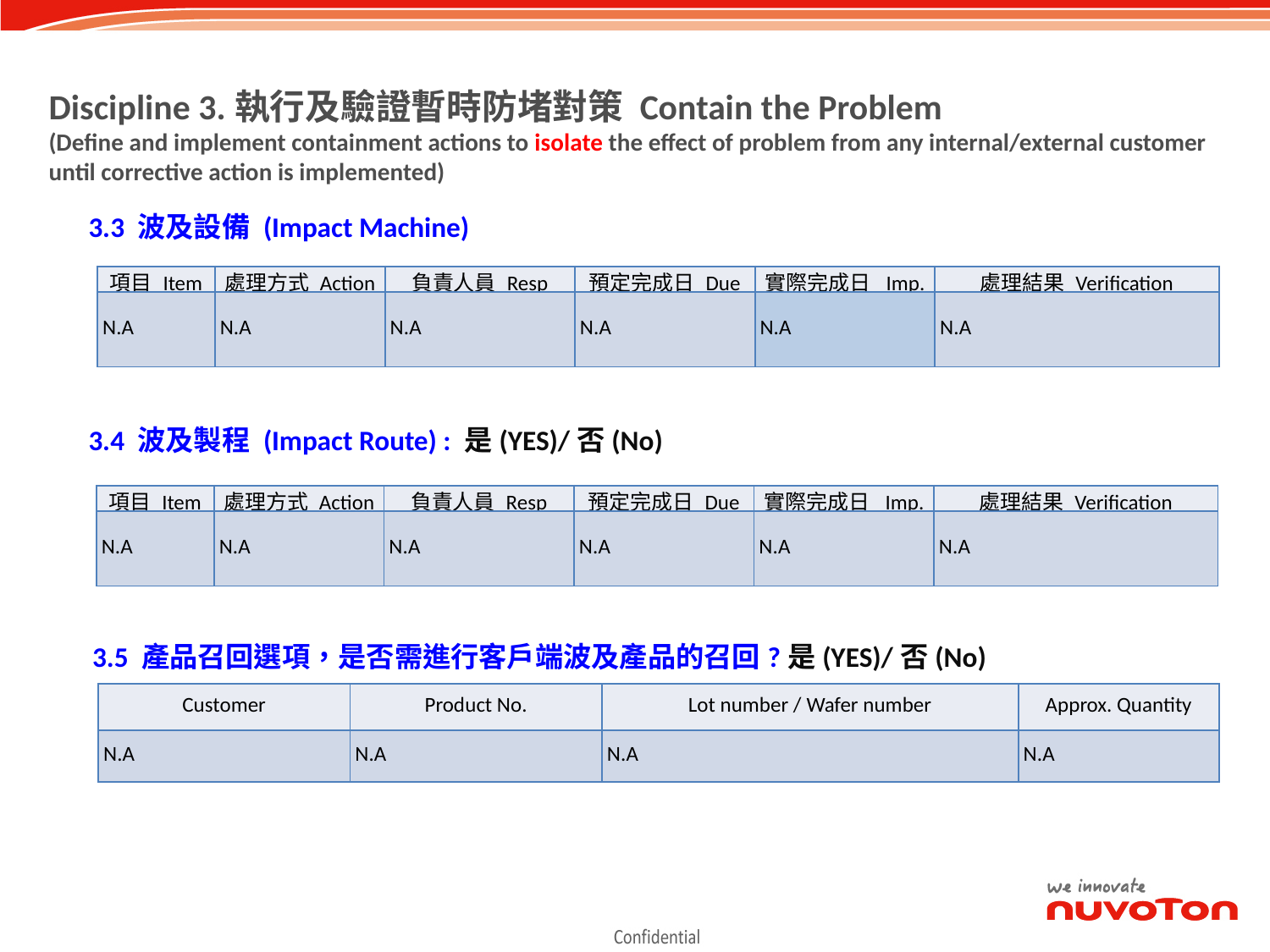

Discipline 3.執行及驗證暫時防堵對策 Contain the Problem
(Define and implement containment actions to isolate the effect of problem from any internal/external customer until corrective action is implemented)
3.3 波及設備 (Impact Machine)
| 項目 Item | 處理方式 Action | 負責人員 Resp | 預定完成日 Due | 實際完成日 Imp. | 處理結果 Verification |
| --- | --- | --- | --- | --- | --- |
| N.A | N.A | N.A | N.A | N.A | N.A |
3.4 波及製程 (Impact Route) : 是(YES)/否(No)
| 項目 Item | 處理方式 Action | 負責人員 Resp | 預定完成日 Due | 實際完成日 Imp. | 處理結果 Verification |
| --- | --- | --- | --- | --- | --- |
| N.A | N.A | N.A | N.A | N.A | N.A |
3.5 產品召回選項，是否需進行客戶端波及產品的召回?是(YES)/否(No)
| Customer | Product No. | Lot number / Wafer number | Approx. Quantity |
| --- | --- | --- | --- |
| N.A | N.A | N.A | N.A |